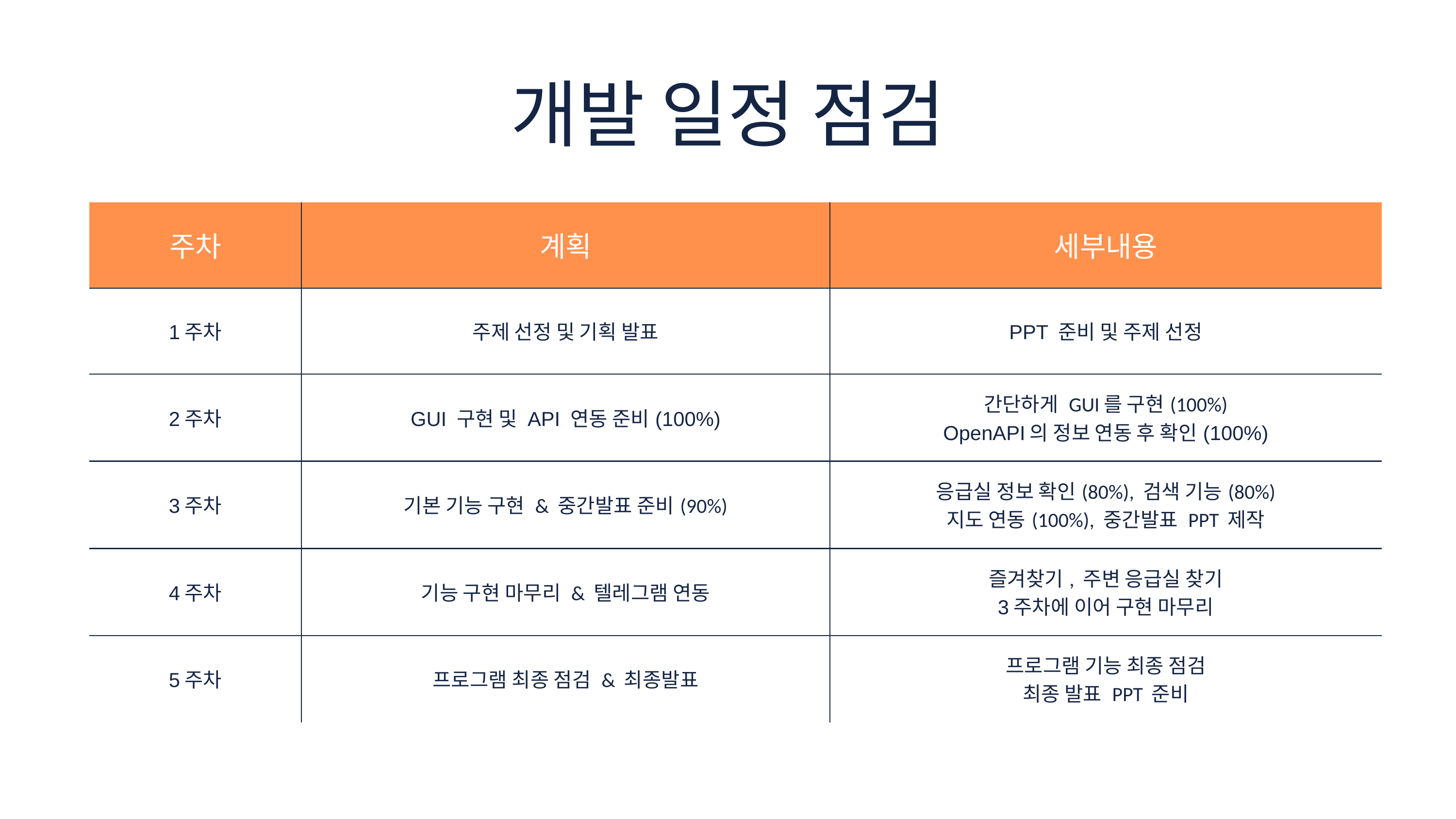

개발 일정 점검
| 주차 | 계획 | 세부내용 |
| --- | --- | --- |
| 1주차 | 주제 선정 및 기획 발표 | PPT 준비 및 주제 선정 |
| 2주차 | GUI 구현 및 API 연동 준비(100%) | 간단하게 GUI를 구현(100%) OpenAPI의 정보 연동 후 확인(100%) |
| 3주차 | 기본 기능 구현 & 중간발표 준비(90%) | 응급실 정보 확인(80%), 검색 기능(80%) 지도 연동(100%), 중간발표 PPT 제작 |
| 4주차 | 기능 구현 마무리 & 텔레그램 연동 | 즐겨찾기, 주변 응급실 찾기 3주차에 이어 구현 마무리 |
| 5주차 | 프로그램 최종 점검 & 최종발표 | 프로그램 기능 최종 점검 최종 발표 PPT 준비 |